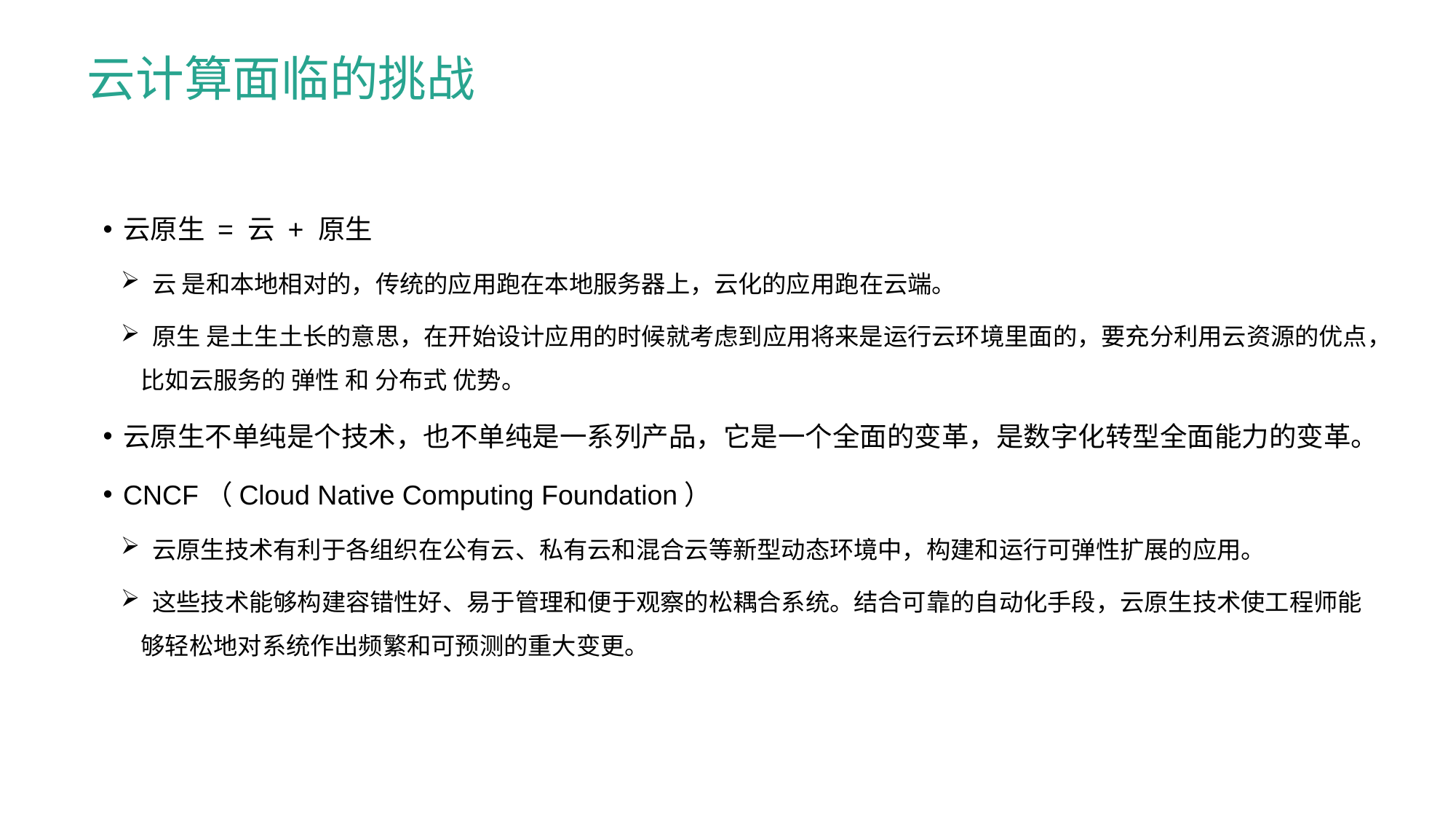

云计算面临的挑战

云原生 = 云 + 原生
 云 是和本地相对的，传统的应用跑在本地服务器上，云化的应用跑在云端。
 原生 是土生土长的意思，在开始设计应用的时候就考虑到应用将来是运行云环境里面的，要充分利用云资源的优点，比如云服务的 弹性 和 分布式 优势。
云原生不单纯是个技术，也不单纯是一系列产品，它是一个全面的变革，是数字化转型全面能力的变革。
CNCF（Cloud Native Computing Foundation）
 云原生技术有利于各组织在公有云、私有云和混合云等新型动态环境中，构建和运行可弹性扩展的应用。
 这些技术能够构建容错性好、易于管理和便于观察的松耦合系统。结合可靠的自动化手段，云原生技术使工程师能够轻松地对系统作出频繁和可预测的重大变更。